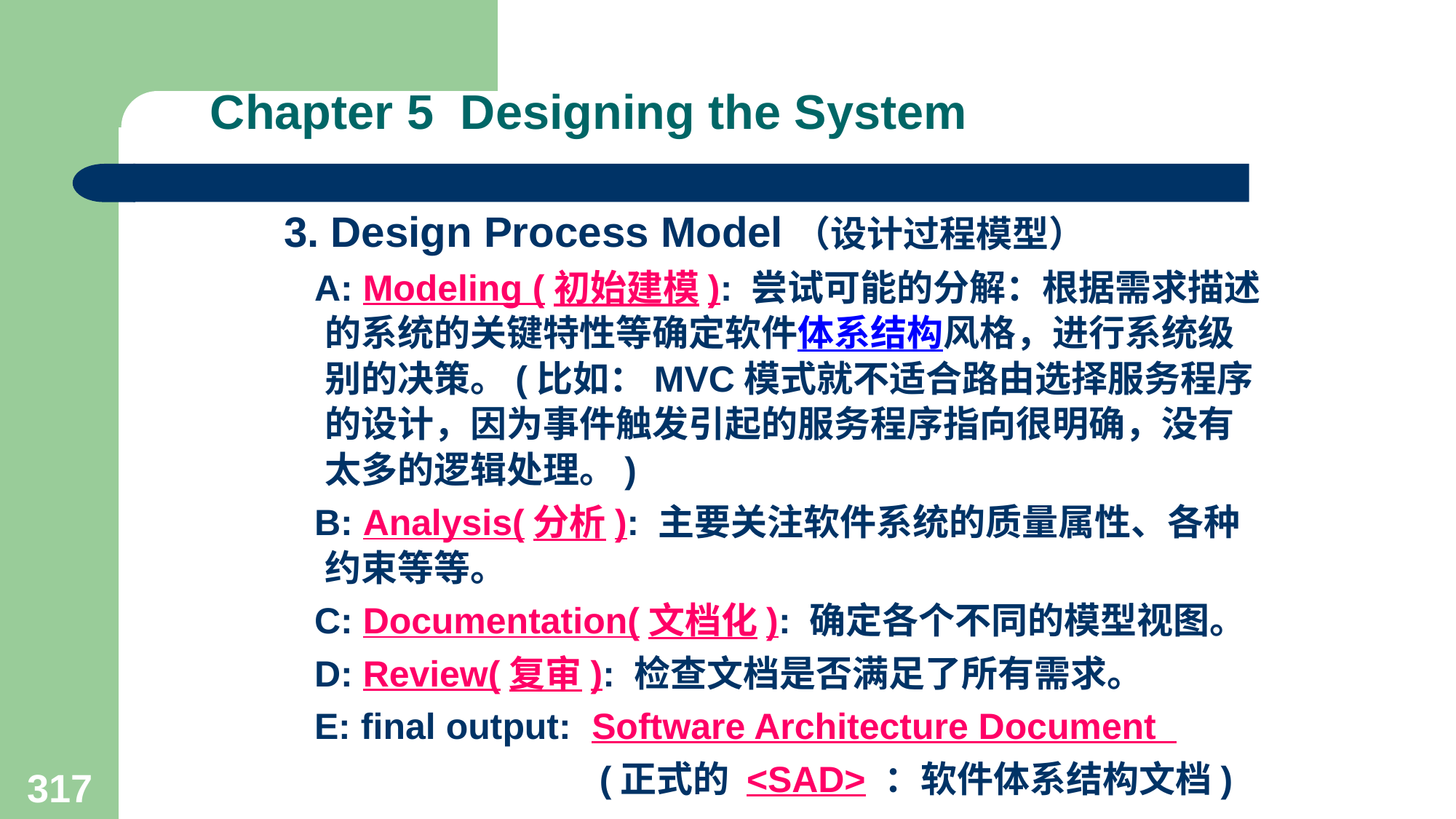

# Chapter 5  Designing the System
3. Design Process Model（设计过程模型）
   A: Modeling (初始建模): 尝试可能的分解：根据需求描述的系统的关键特性等确定软件体系结构风格，进行系统级别的决策。(比如：MVC模式就不适合路由选择服务程序的设计，因为事件触发引起的服务程序指向很明确，没有太多的逻辑处理。)
   B: Analysis(分析): 主要关注软件系统的质量属性、各种约束等等。
   C: Documentation(文档化): 确定各个不同的模型视图。
   D: Review(复审): 检查文档是否满足了所有需求。
   E: final output:  Software Architecture Document
                               (正式的 <SAD> ：软件体系结构文档)

317